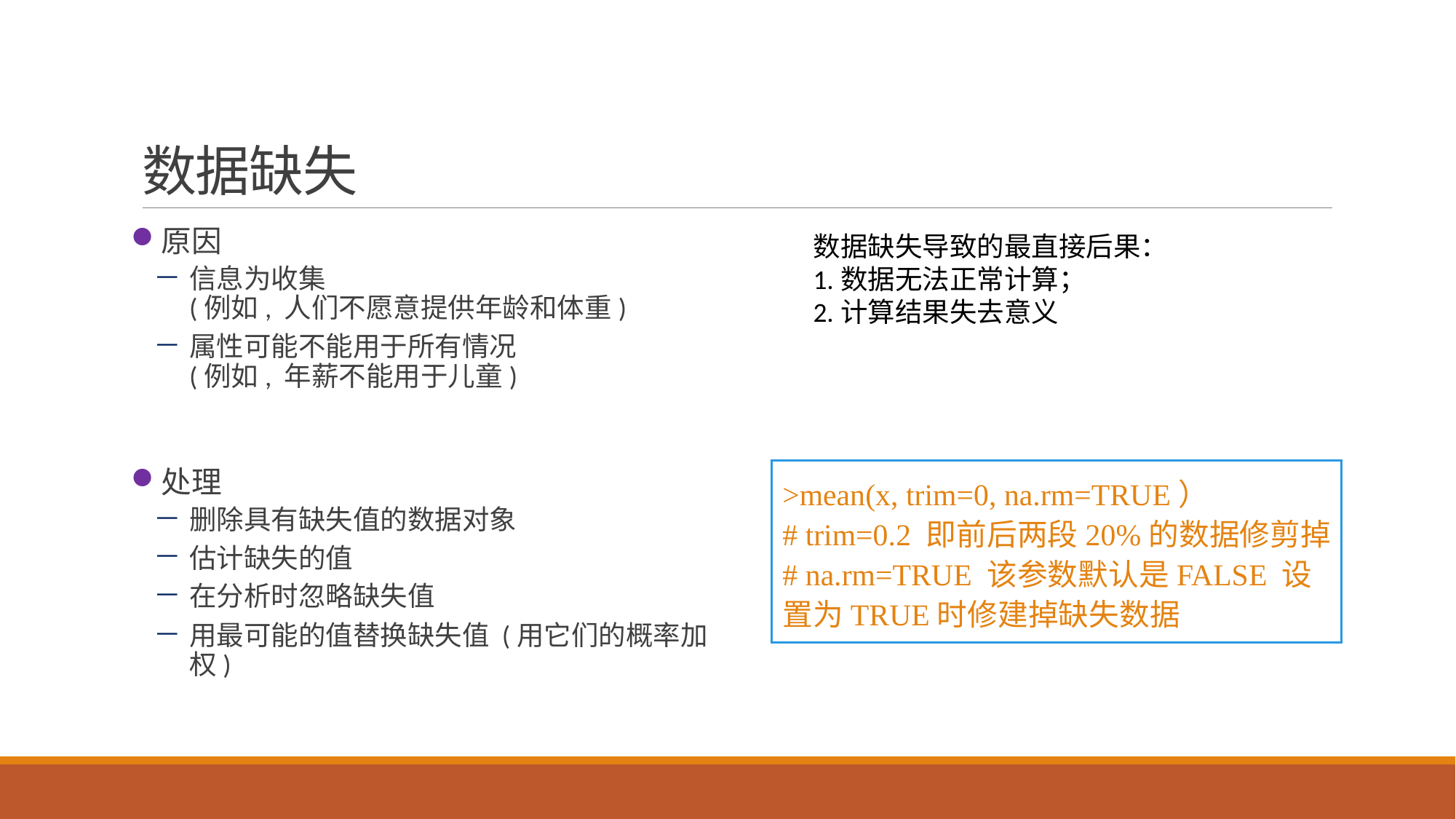

# 数据缺失
原因
信息为收集
(例如, 人们不愿意提供年龄和体重)
属性可能不能用于所有情况
(例如, 年薪不能用于儿童)

处理
删除具有缺失值的数据对象
估计缺失的值
在分析时忽略缺失值
用最可能的值替换缺失值 (用它们的概率加权)
数据缺失导致的最直接后果：
1.数据无法正常计算；
2.计算结果失去意义
>mean(x, trim=0, na.rm=TRUE）
# trim=0.2 即前后两段20%的数据修剪掉
# na.rm=TRUE 该参数默认是FALSE 设
置为TRUE时修建掉缺失数据